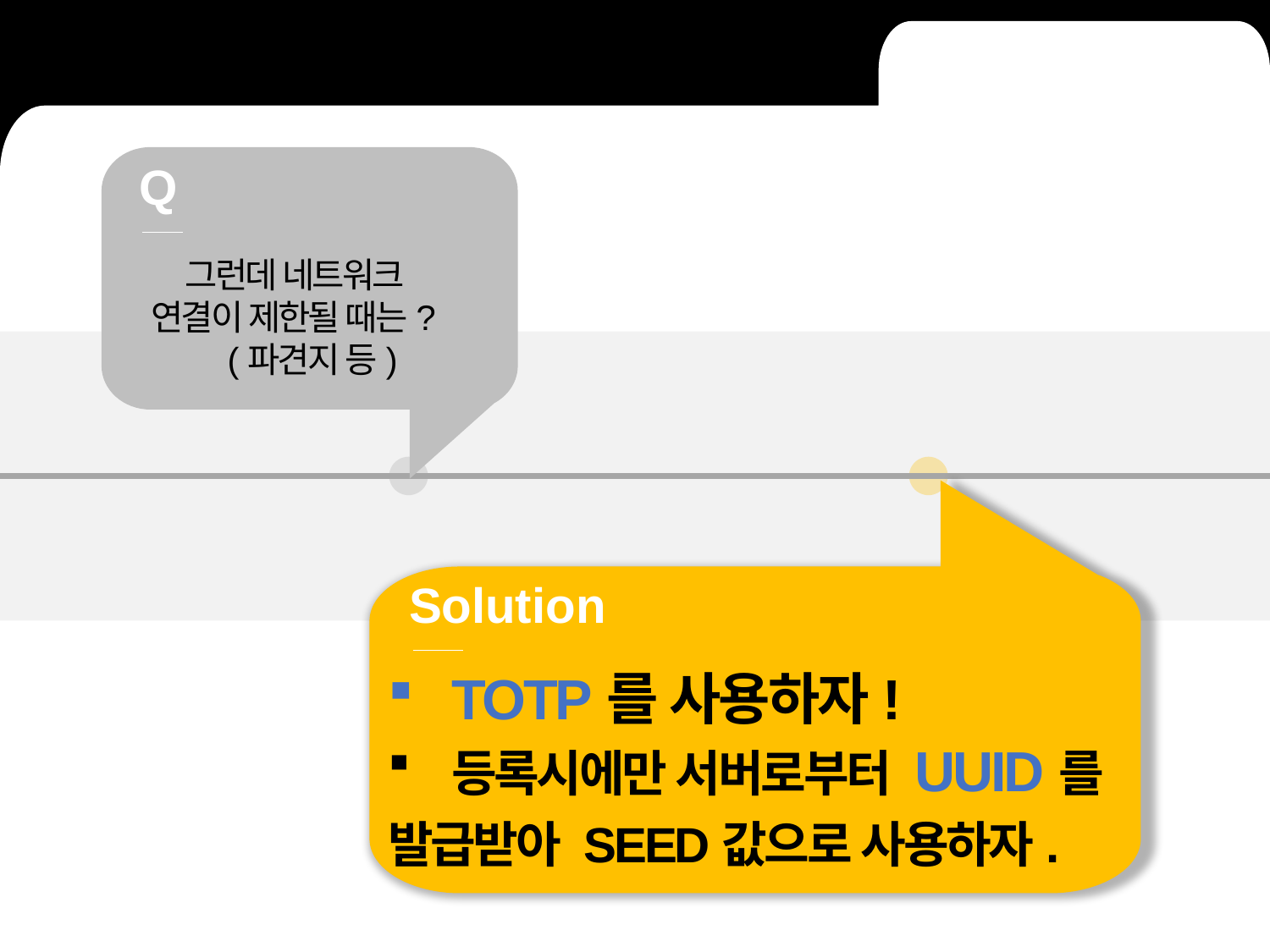

Q
그런데 네트워크 연결이 제한될 때는?
     (파견지 등)

Solution
TOTP를 사용하자!
등록시에만 서버로부터 UUID를
발급받아 SEED값으로 사용하자.